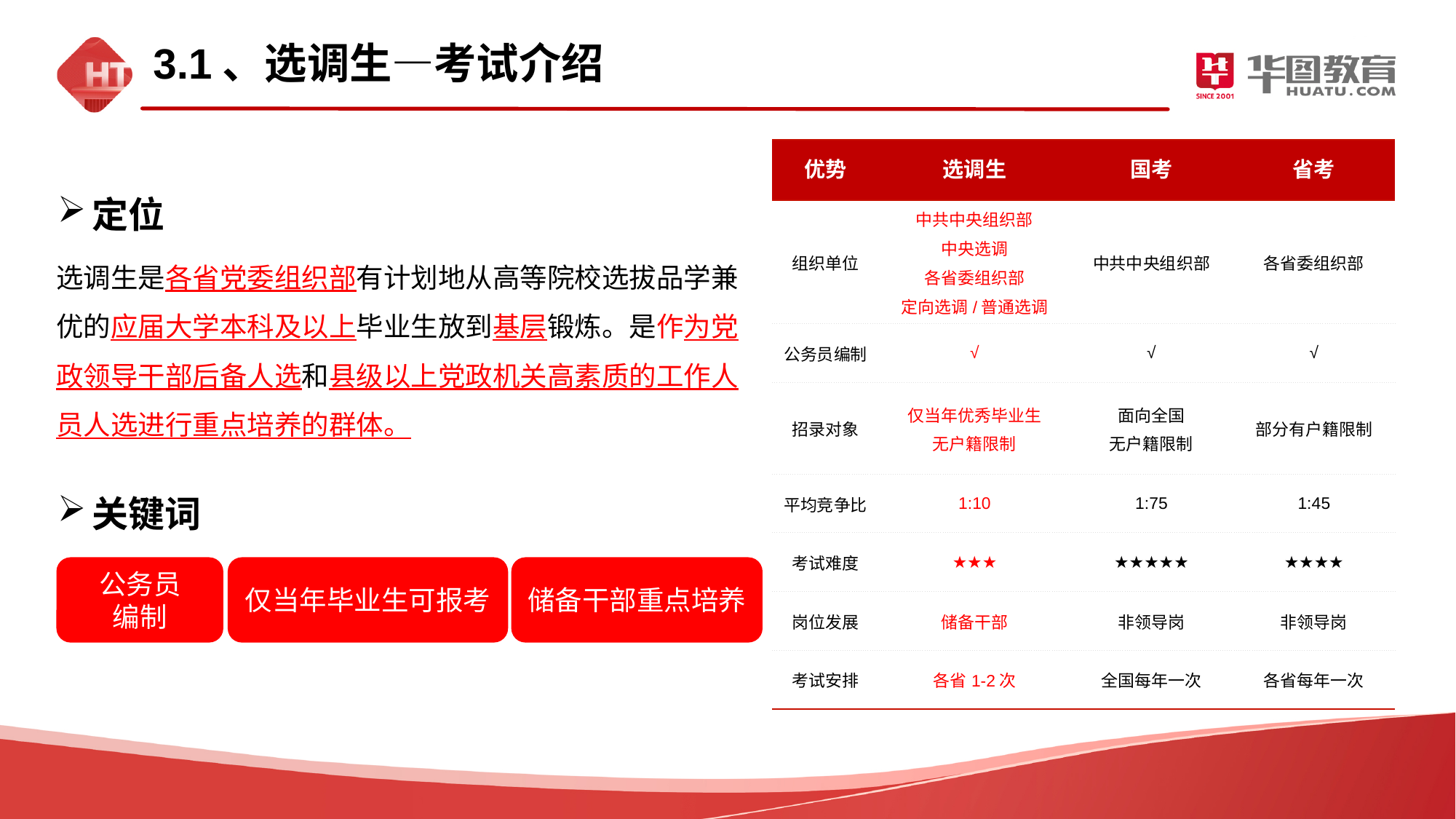

3.1、选调生—考试介绍
| 优势 | 选调生 | 国考 | 省考 |
| --- | --- | --- | --- |
| 组织单位 | 中共中央组织部 中央选调 各省委组织部 定向选调/普通选调 | 中共中央组织部 | 各省委组织部 |
| 公务员编制 | √ | √ | √ |
| 招录对象 | 仅当年优秀毕业生 无户籍限制 | 面向全国 无户籍限制 | 部分有户籍限制 |
| 平均竞争比 | 1:10 | 1:75 | 1:45 |
| 考试难度 | ★★★ | ★★★★★ | ★★★★ |
| 岗位发展 | 储备干部 | 非领导岗 | 非领导岗 |
| 考试安排 | 各省1-2次 | 全国每年一次 | 各省每年一次 |
定位
选调生是各省党委组织部有计划地从高等院校选拔品学兼优的应届大学本科及以上毕业生放到基层锻炼。是作为党政领导干部后备人选和县级以上党政机关高素质的工作人员人选进行重点培养的群体。
关键词
公务员
编制
仅当年毕业生可报考
储备干部重点培养